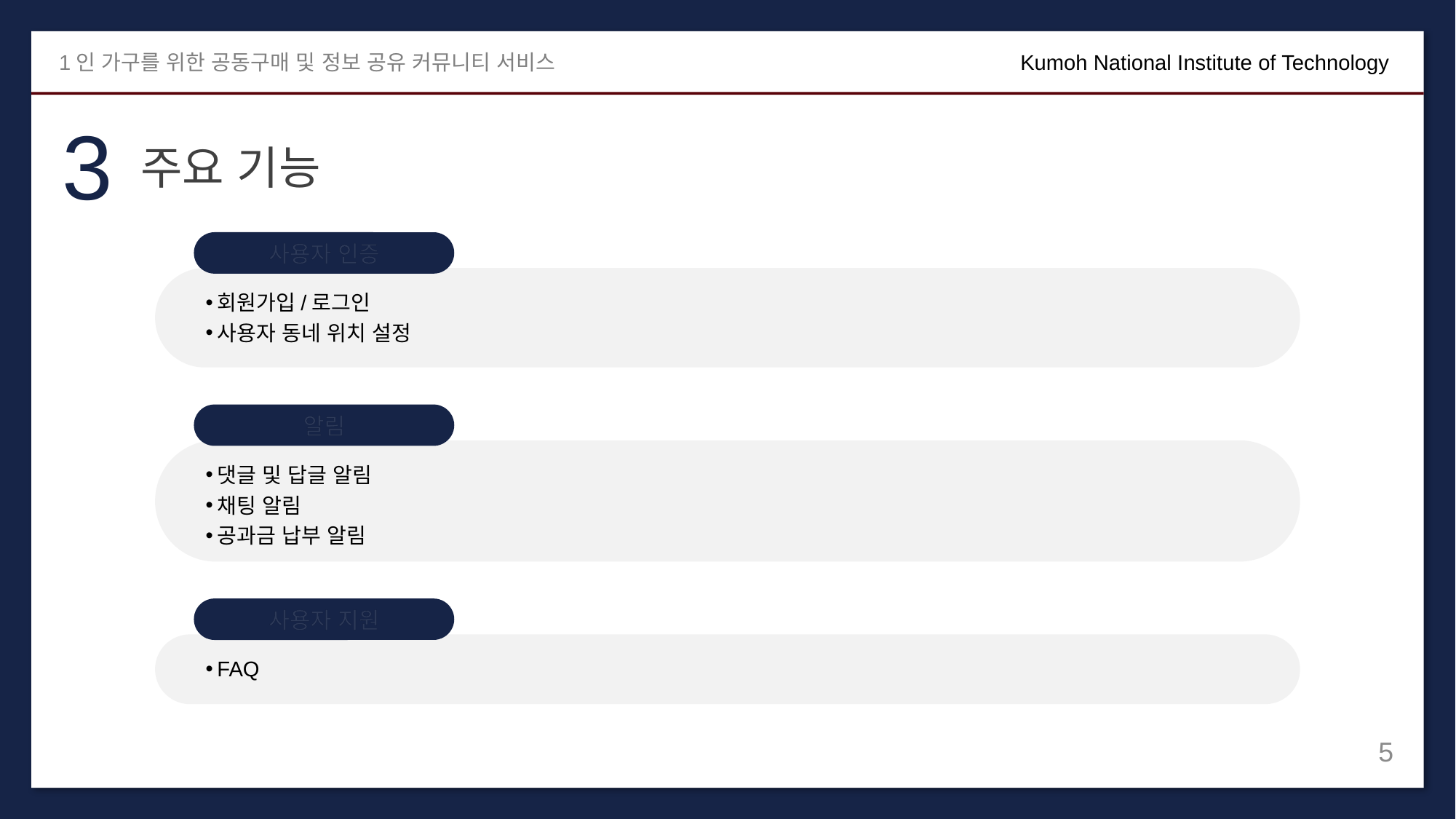

1인 가구를 위한 공동구매 및 정보 공유 커뮤니티 서비스
Kumoh National Institute of Technology

3
주요 기능
사용자 인증

회원가입/로그인
사용자 동네 위치 설정
알림

댓글 및 답글 알림
채팅 알림
공과금 납부 알림
사용자 지원

FAQ
5